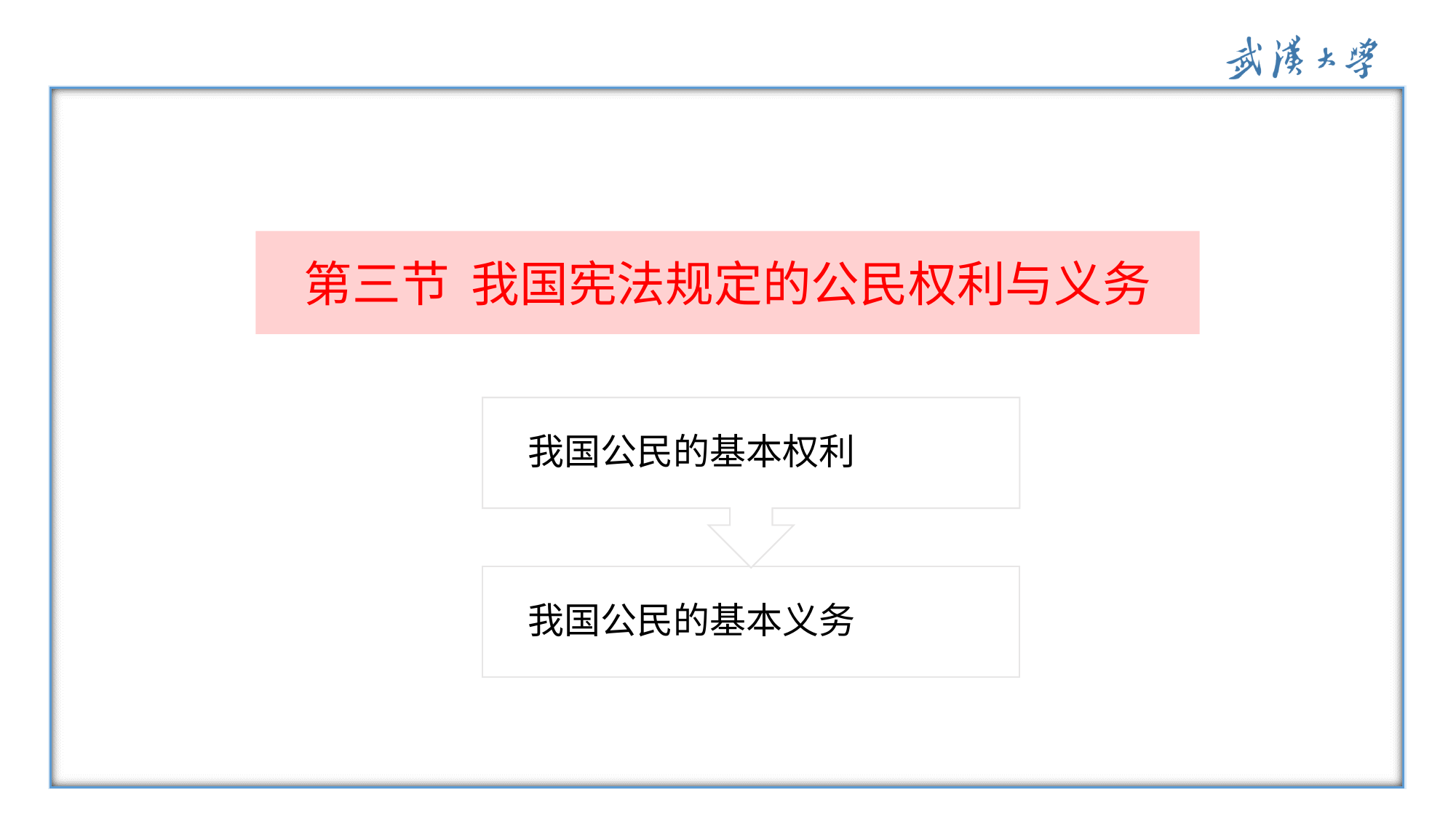

第三节  我国宪法规定的公民权利与义务
  我国公民的基本义务
  我国公民的基本权利